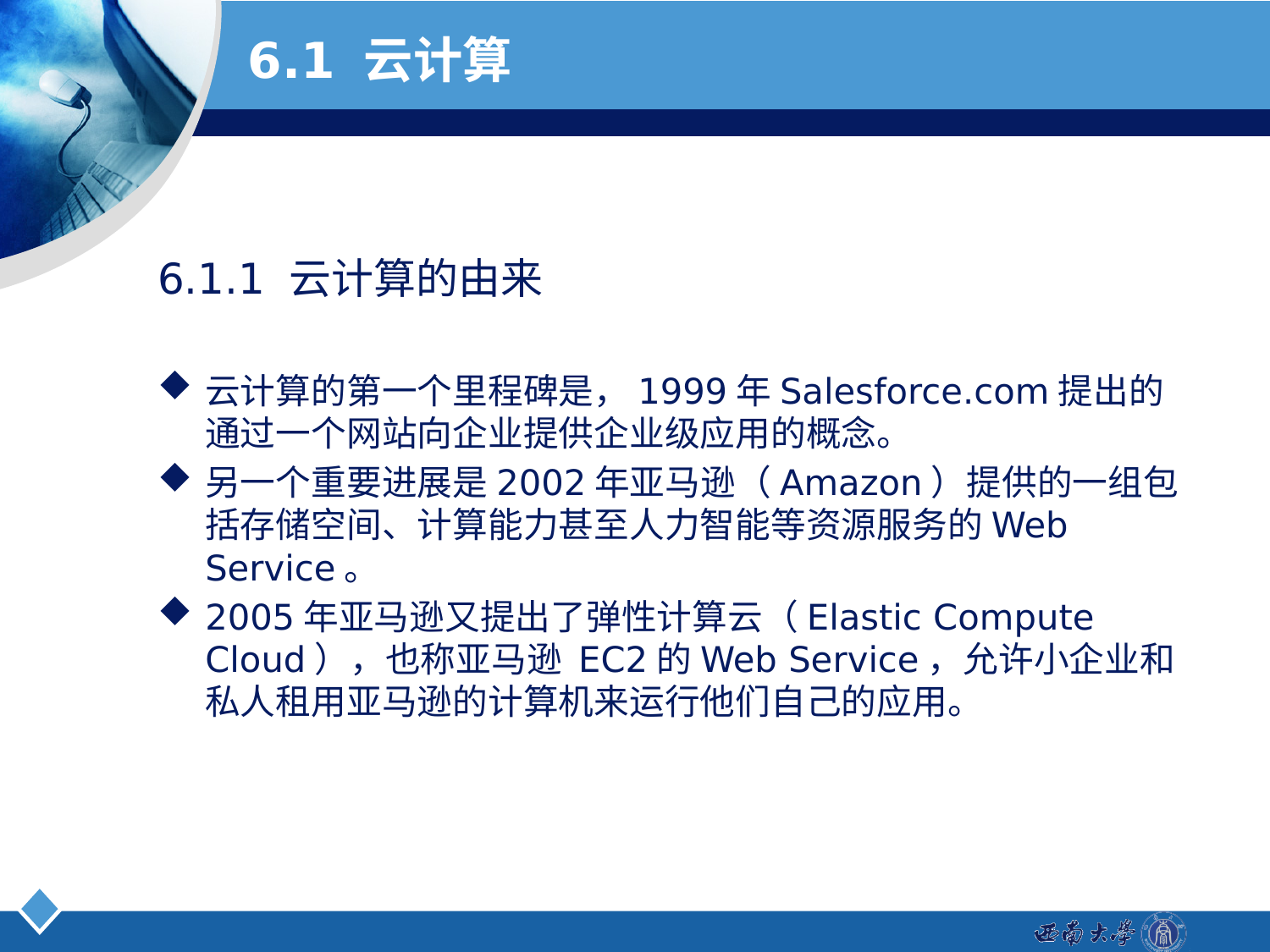

# 6.1 云计算

6.1.1 云计算的由来

云计算的第一个里程碑是，1999年Salesforce.com提出的通过一个网站向企业提供企业级应用的概念。
另一个重要进展是2002年亚马逊（Amazon）提供的一组包括存储空间、计算能力甚至人力智能等资源服务的Web Service。
2005年亚马逊又提出了弹性计算云（Elastic Compute Cloud），也称亚马逊 EC2的Web Service，允许小企业和私人租用亚马逊的计算机来运行他们自己的应用。